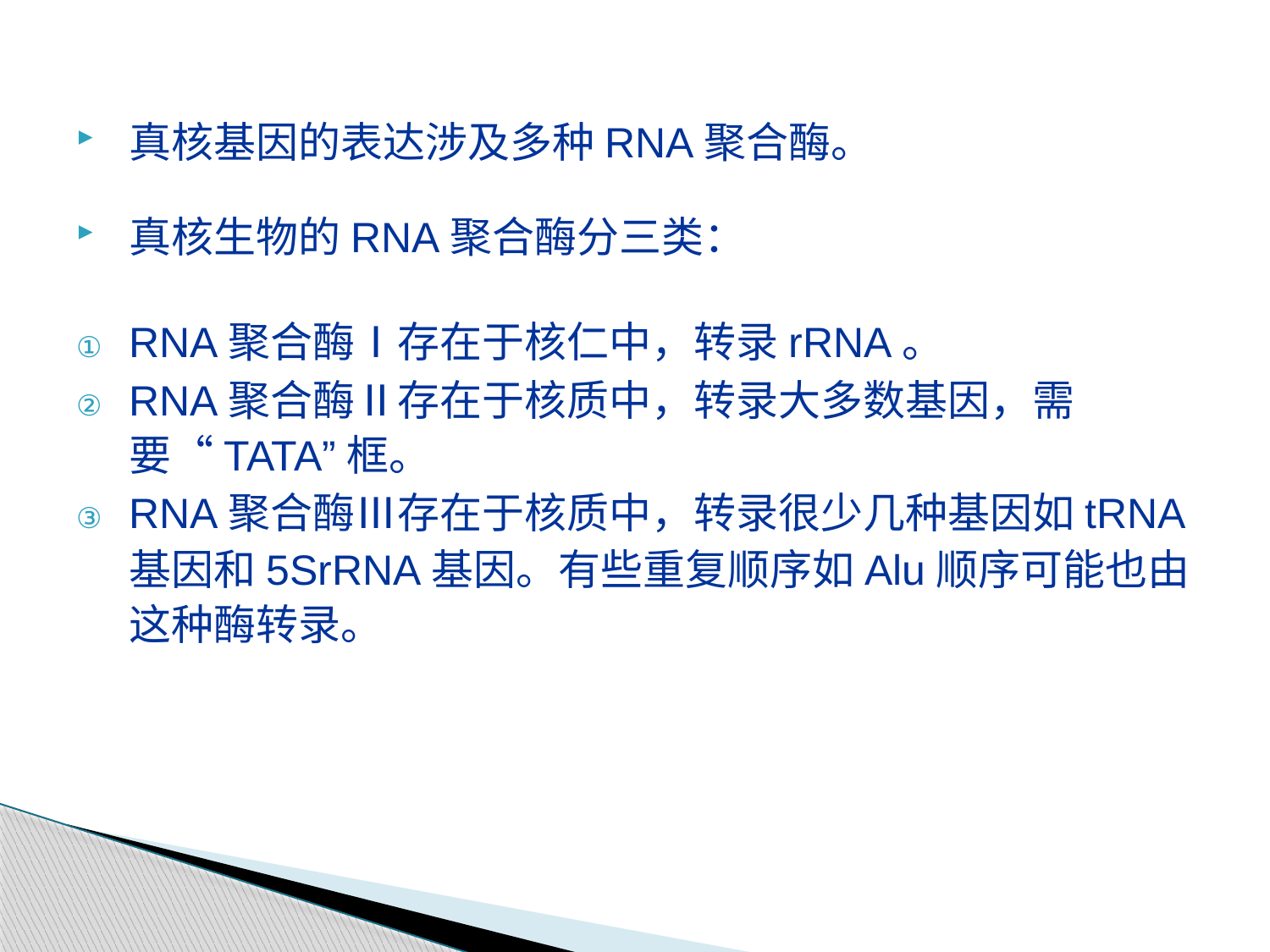

真核基因的表达涉及多种RNA聚合酶。

真核生物的RNA聚合酶分三类：

RNA聚合酶Ⅰ存在于核仁中，转录rRNA。
RNA聚合酶Ⅱ存在于核质中，转录大多数基因，需要“TATA”框。
RNA聚合酶Ⅲ存在于核质中，转录很少几种基因如tRNA基因和5SrRNA基因。有些重复顺序如Alu顺序可能也由这种酶转录。